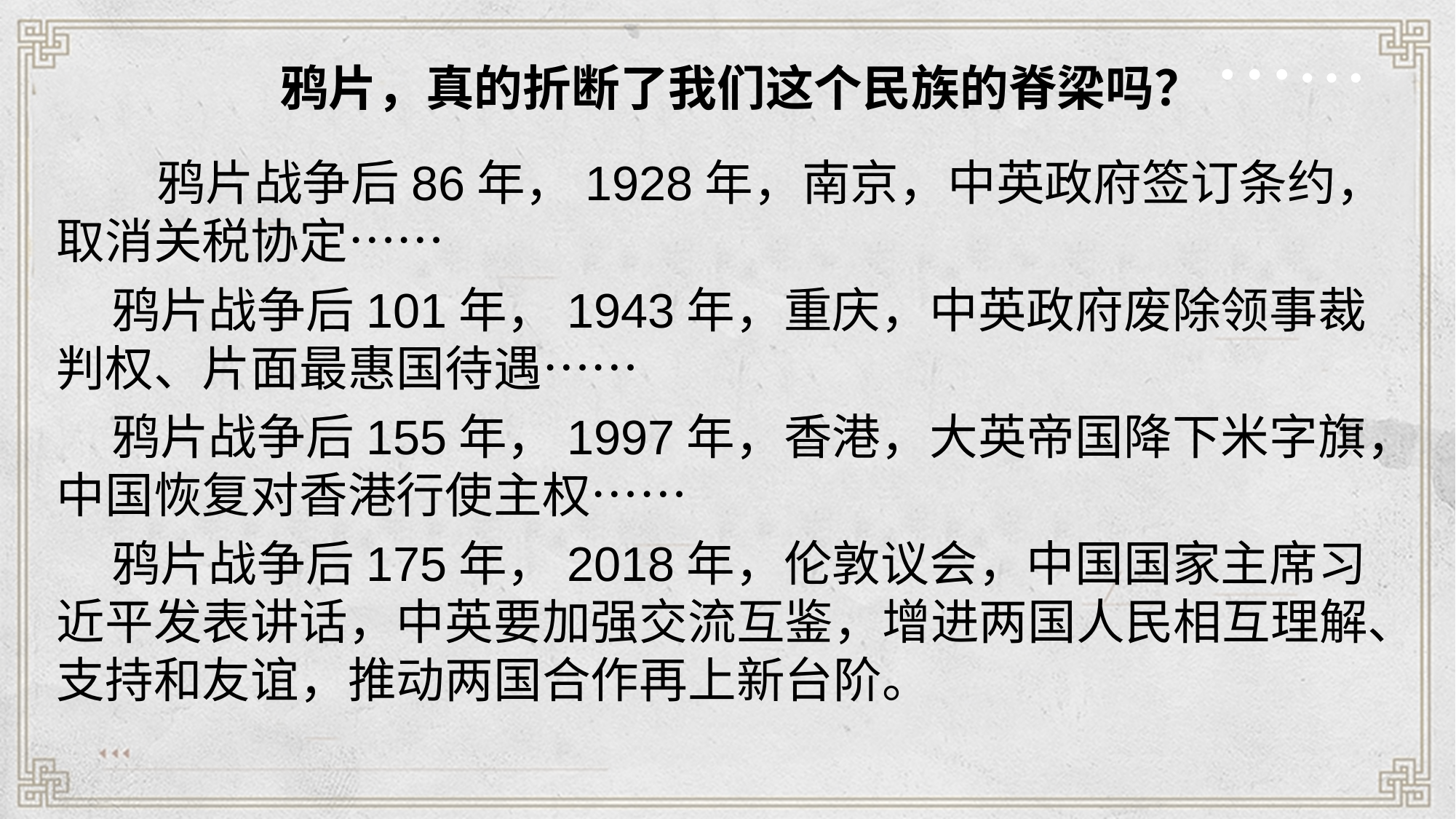

鸦片，真的折断了我们这个民族的脊梁吗？ ……

        鸦片战争后86年，1928年，南京，中英政府签订条约，取消关税协定……
    鸦片战争后101年，1943年，重庆，中英政府废除领事裁判权、片面最惠国待遇……
    鸦片战争后155年，1997年，香港，大英帝国降下米字旗，中国恢复对香港行使主权……
    鸦片战争后175年，2018年，伦敦议会，中国国家主席习近平发表讲话，中英要加强交流互鉴，增进两国人民相互理解、支持和友谊，推动两国合作再上新台阶。